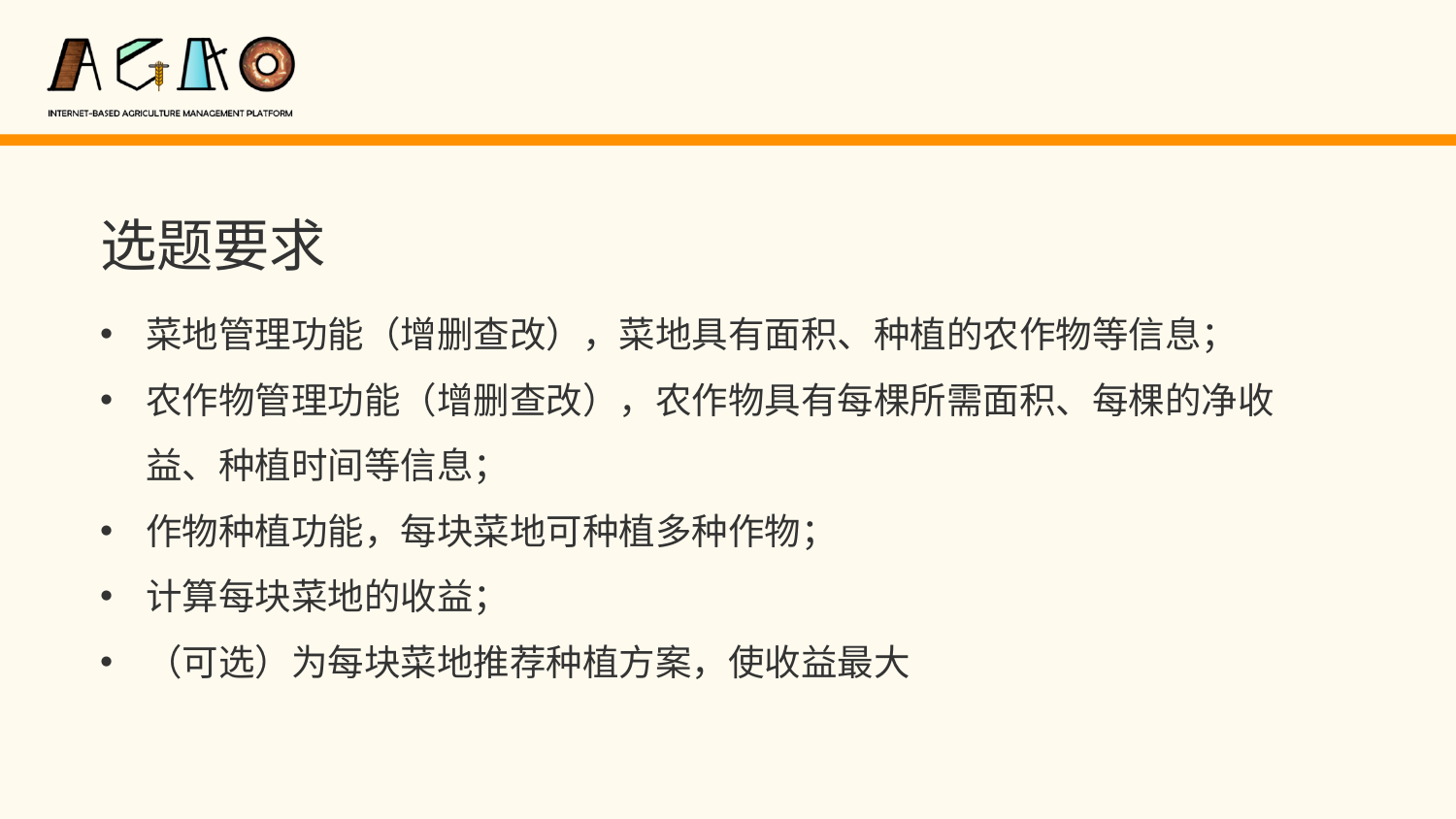

选题要求
菜地管理功能（增删查改），菜地具有面积、种植的农作物等信息；
农作物管理功能（增删查改），农作物具有每棵所需面积、每棵的净收益、种植时间等信息；
作物种植功能，每块菜地可种植多种作物；
计算每块菜地的收益；
（可选）为每块菜地推荐种植方案，使收益最大